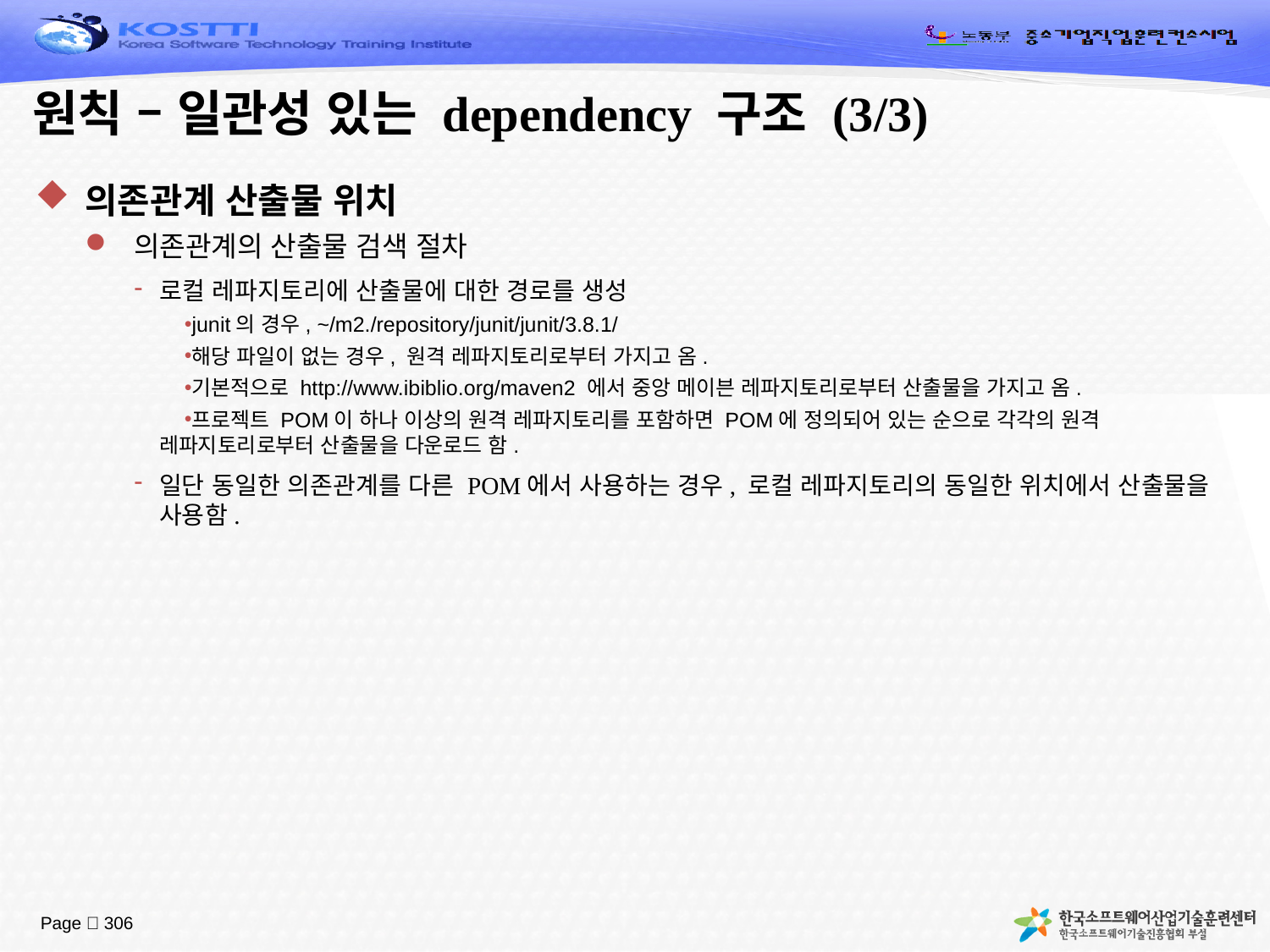

# 원칙 – 일관성 있는 dependency 구조 (3/3)
의존관계 산출물 위치
의존관계의 산출물 검색 절차
로컬 레파지토리에 산출물에 대한 경로를 생성
junit의 경우, ~/m2./repository/junit/junit/3.8.1/
해당 파일이 없는 경우, 원격 레파지토리로부터 가지고 옴.
기본적으로 http://www.ibiblio.org/maven2 에서 중앙 메이븐 레파지토리로부터 산출물을 가지고 옴.
프로젝트 POM이 하나 이상의 원격 레파지토리를 포함하면 POM에 정의되어 있는 순으로 각각의 원격 레파지토리로부터 산출물을 다운로드 함.
일단 동일한 의존관계를 다른 POM에서 사용하는 경우, 로컬 레파지토리의 동일한 위치에서 산출물을 사용함.